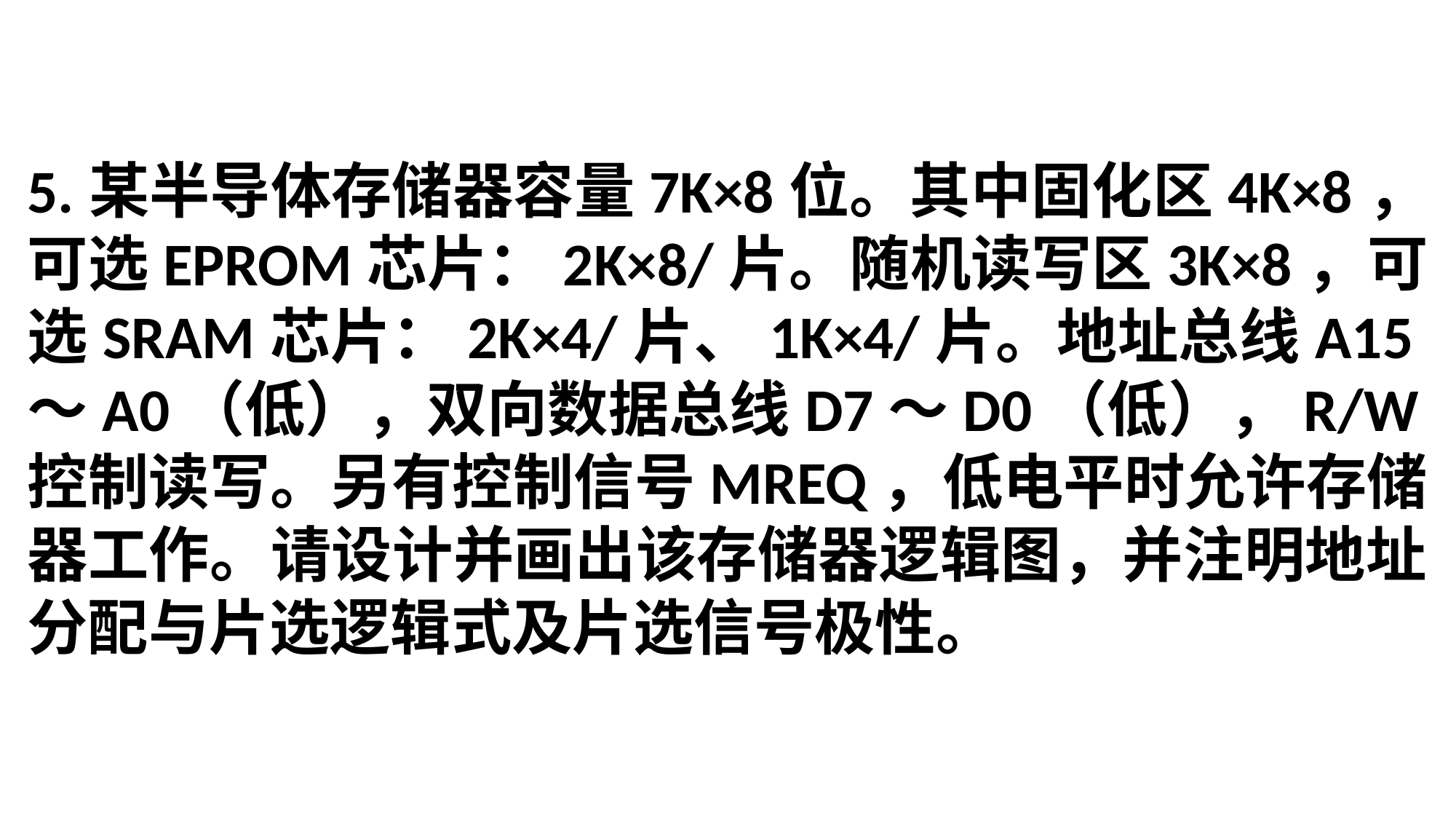

5.某半导体存储器容量7K×8位。其中固化区4K×8，可选EPROM芯片：2K×8/片。随机读写区3K×8，可选SRAM芯片：2K×4/片、1K×4/片。地址总线A15～A0（低），双向数据总线D7～D0（低），R/W控制读写。另有控制信号MREQ，低电平时允许存储器工作。请设计并画出该存储器逻辑图，并注明地址分配与片选逻辑式及片选信号极性。